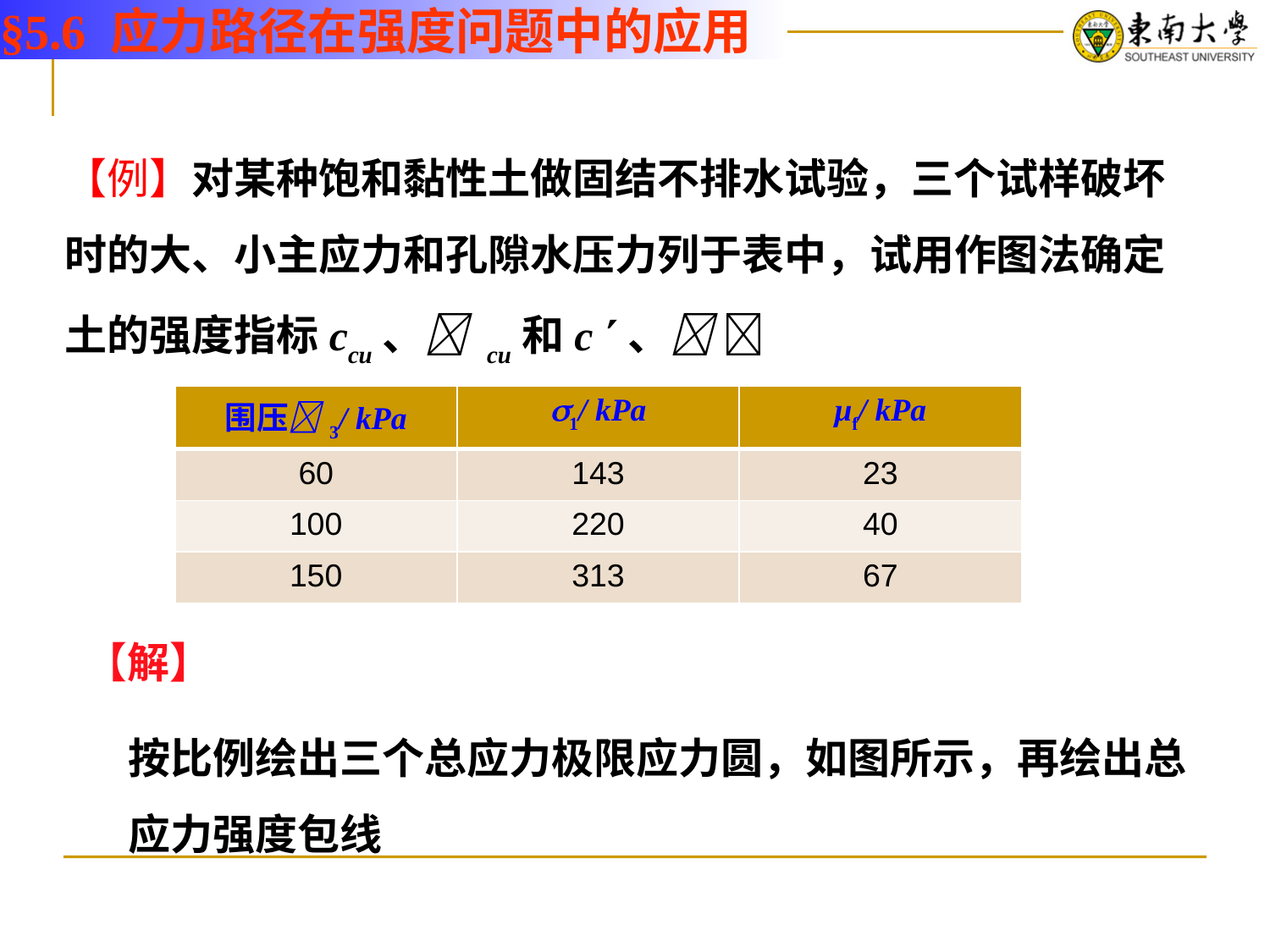

§5.6 应力路径在强度问题中的应用
【例】对某种饱和黏性土做固结不排水试验，三个试样破坏时的大、小主应力和孔隙水压力列于表中，试用作图法确定土的强度指标ccu、ϕ cu和c ′、ϕ ′
| 围压σ3/ kPa | σ1/ kPa | μf/ kPa |
| --- | --- | --- |
| 60 | 143 | 23 |
| 100 | 220 | 40 |
| 150 | 313 | 67 |
【解】
按比例绘出三个总应力极限应力圆，如图所示，再绘出总应力强度包线